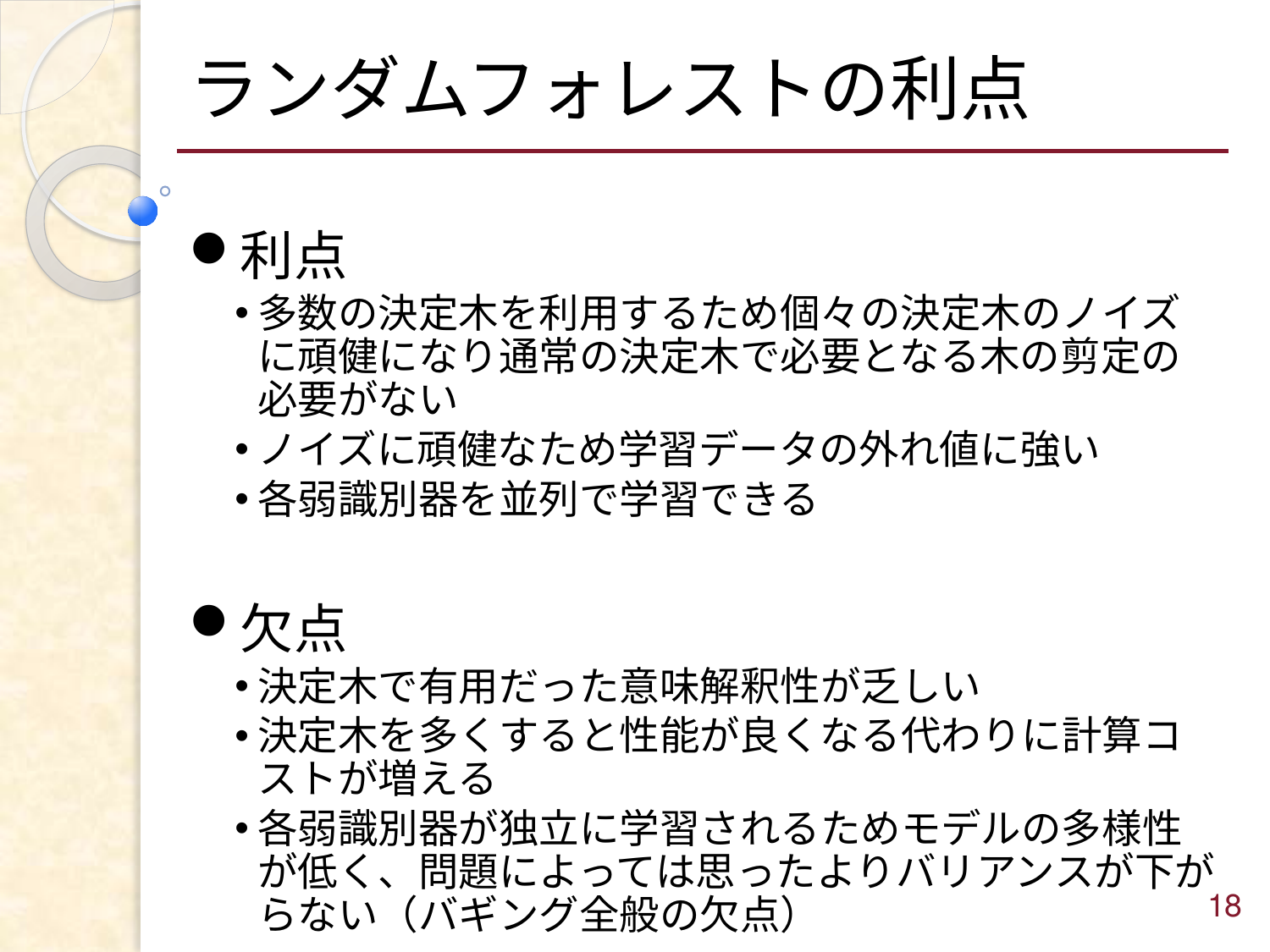

# ランダムフォレストの利点
利点
多数の決定木を利用するため個々の決定木のノイズに頑健になり通常の決定木で必要となる木の剪定の必要がない
ノイズに頑健なため学習データの外れ値に強い
各弱識別器を並列で学習できる

欠点
決定木で有用だった意味解釈性が乏しい
決定木を多くすると性能が良くなる代わりに計算コストが増える
各弱識別器が独立に学習されるためモデルの多様性が低く、問題によっては思ったよりバリアンスが下がらない（バギング全般の欠点）

18